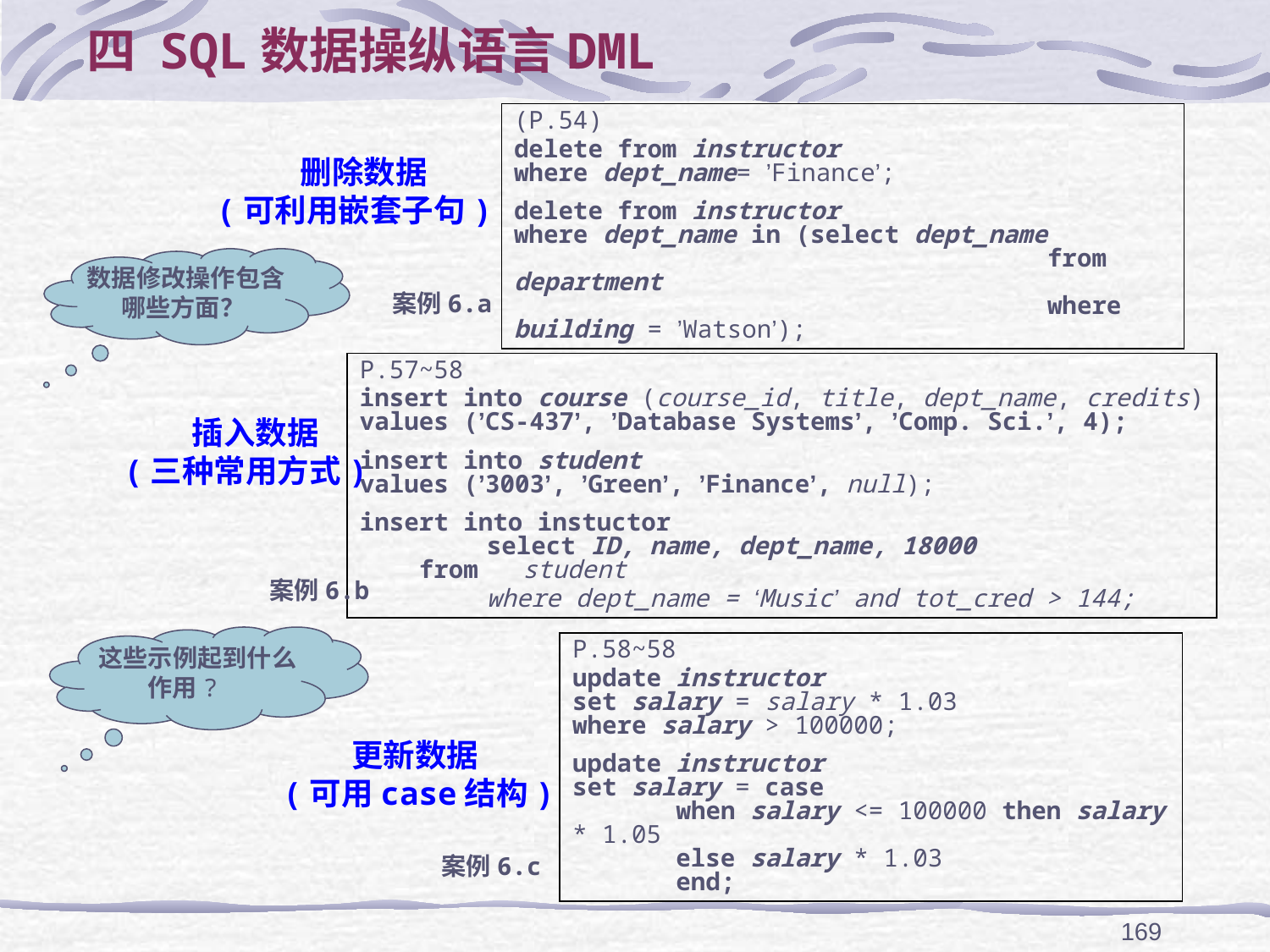

# 四 SQL数据操纵语言DML
(P.54)
delete from instructor
where dept_name= ’Finance’;
delete from instructor
where dept_name in (select dept_name
                                    from department
                                    where building = ’Watson’);
删除数据
(可利用嵌套子句)
数据修改操作包含哪些方面？
案例6.a
P.57~58
insert into course (course_id, title, dept_name, credits)
values (’CS-437’, ’Database Systems’, ’Comp. Sci.’, 4);
insert into student
values (’3003’, ’Green’, ’Finance’, null);
insert into instuctor
	select ID, name, dept_name, 18000
    from   student
	where dept_name = ‘Music’ and tot_cred > 144;
插入数据
(三种常用方式)
案例6.b
这些示例起到什么作用?
P.58~58
update instructor
set salary = salary * 1.03
where salary > 100000;
update instructor
set salary = case
       when salary <= 100000 then salary * 1.05
       else salary * 1.03
       end;
更新数据
(可用case结构)
案例6.c
169